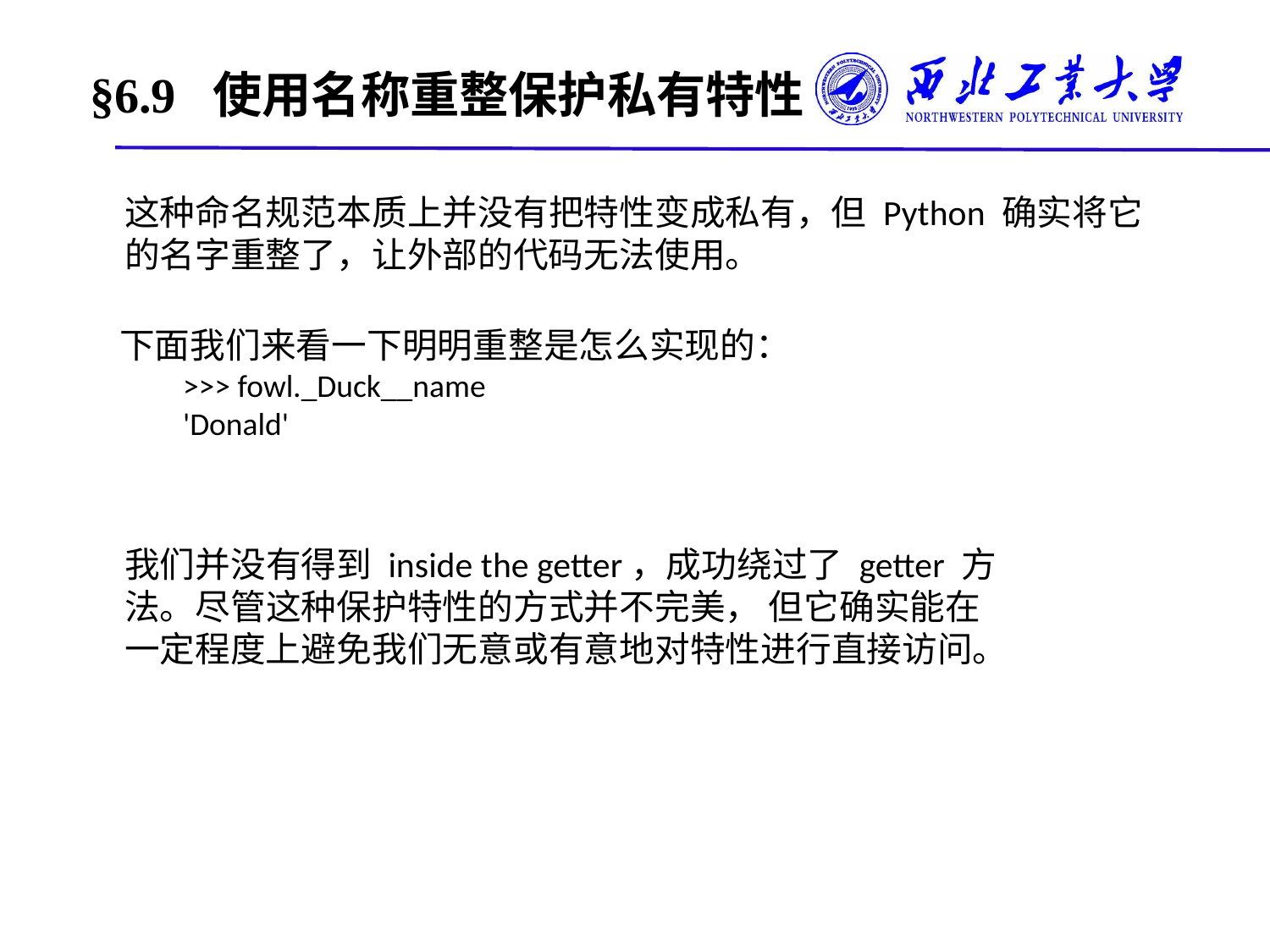

# §6.9  使用名称重整保护私有特性
这种命名规范本质上并没有把特性变成私有，但 Python 确实将它的名字重整了，让外部的代码无法使用。

下面我们来看一下明明重整是怎么实现的：
>>> fowl._Duck__name
'Donald'
我们并没有得到 inside the getter，成功绕过了 getter 方法。尽管这种保护特性的方式并不完美， 但它确实能在一定程度上避免我们无意或有意地对特性进行直接访问。